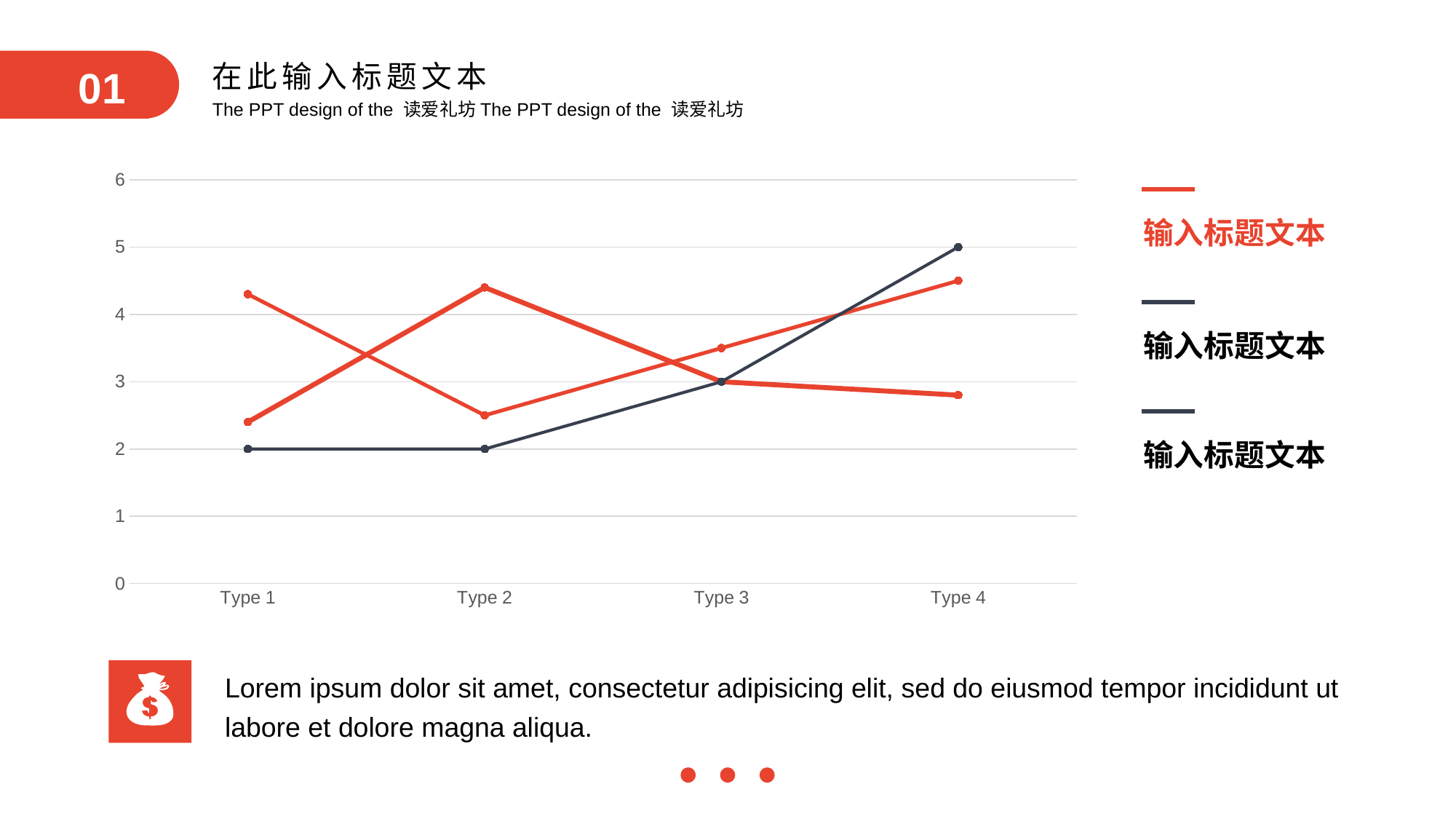

### Chart

| Category | 系列 1 | 系列 2 | 系列 3 |
|---|---|---|---|
| Type 1 | 4.3 | 2.4 | 2.0 |
| Type 2 | 2.5 | 4.4 | 2.0 |
| Type 3 | 3.5 | 3.0 | 3.0 |
| Type 4 | 4.5 | 2.8 | 5.0 |
输入标题文本
输入标题文本
输入标题文本
Lorem ipsum dolor sit amet, consectetur adipisicing elit, sed do eiusmod tempor incididunt ut labore et dolore magna aliqua.